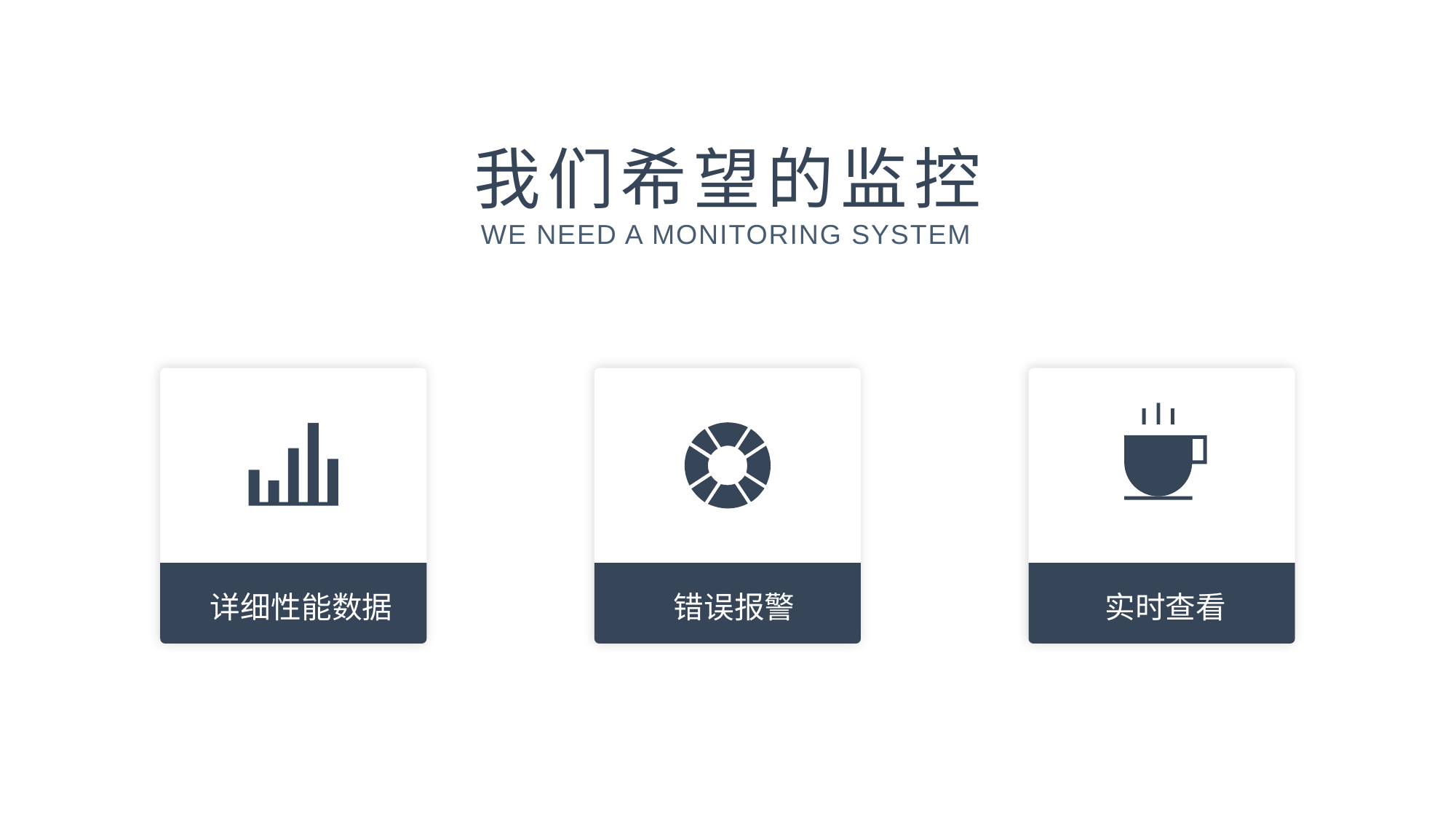

我们希望的监控
We need a monitoring system

详细性能数据

错误报警

实时查看